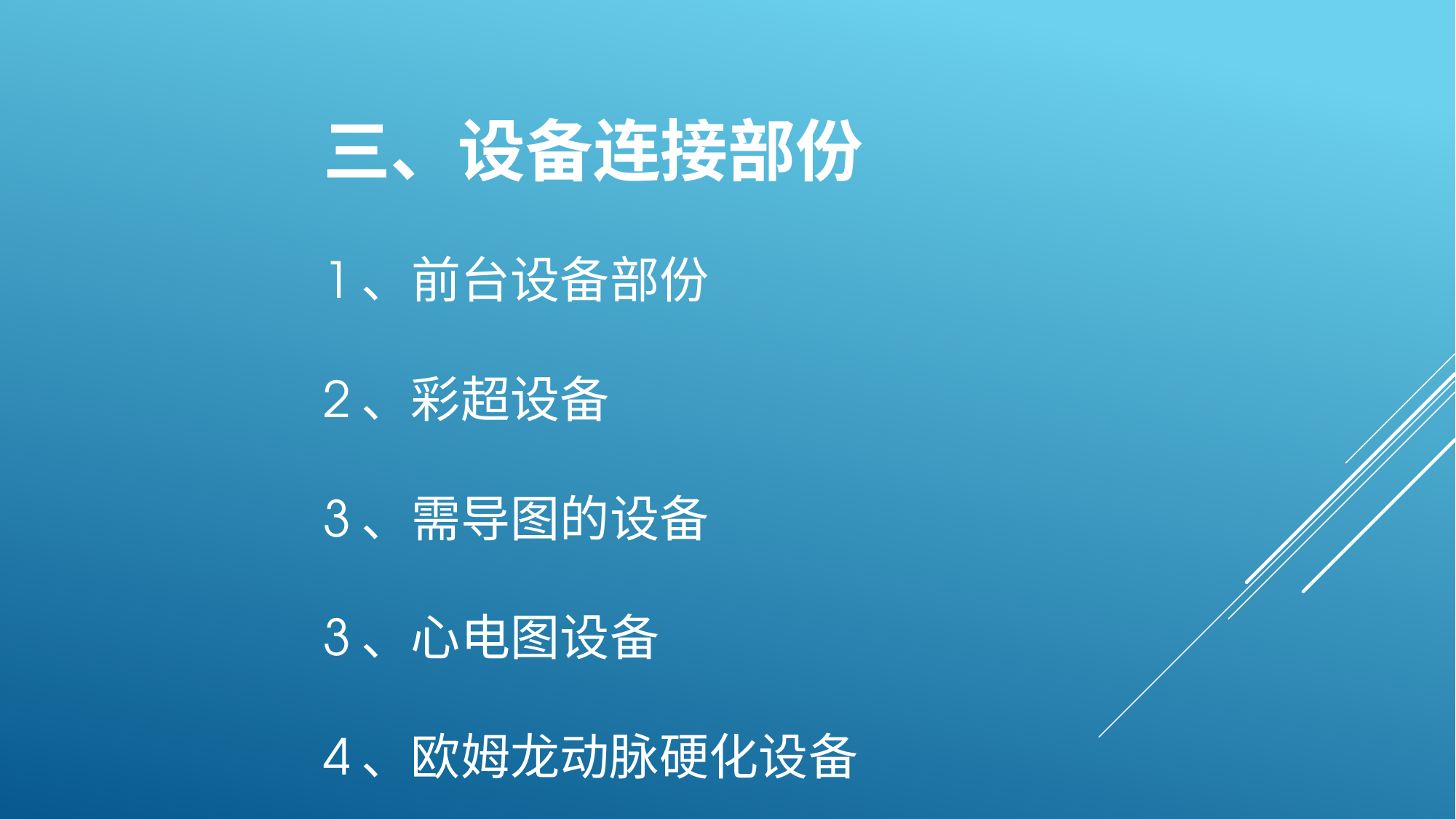

# 三、设备连接部份 1、前台设备部份 2、彩超设备 3、需导图的设备 3、心电图设备 4、欧姆龙动脉硬化设备